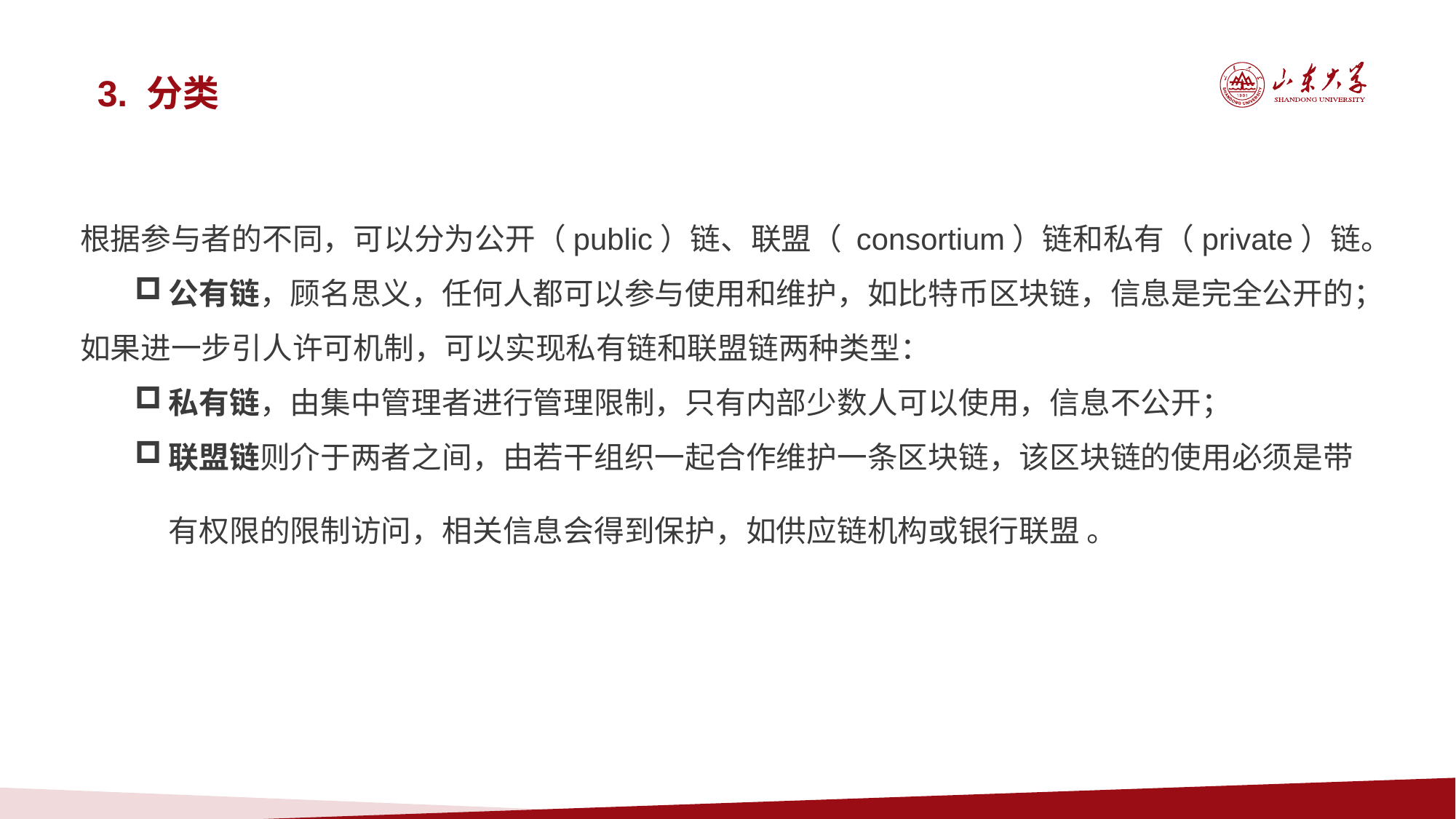

3. 分类
根据参与者的不同，可以分为公开（public）链、联盟（ consortium）链和私有（private）链。
公有链，顾名思义，任何人都可以参与使用和维护，如比特币区块链，信息是完全公开的；
如果进一步引人许可机制，可以实现私有链和联盟链两种类型：
私有链，由集中管理者进行管理限制，只有内部少数人可以使用，信息不公开；
联盟链则介于两者之间，由若干组织一起合作维护一条区块链，该区块链的使用必须是带有权限的限制访问，相关信息会得到保护，如供应链机构或银行联盟 。